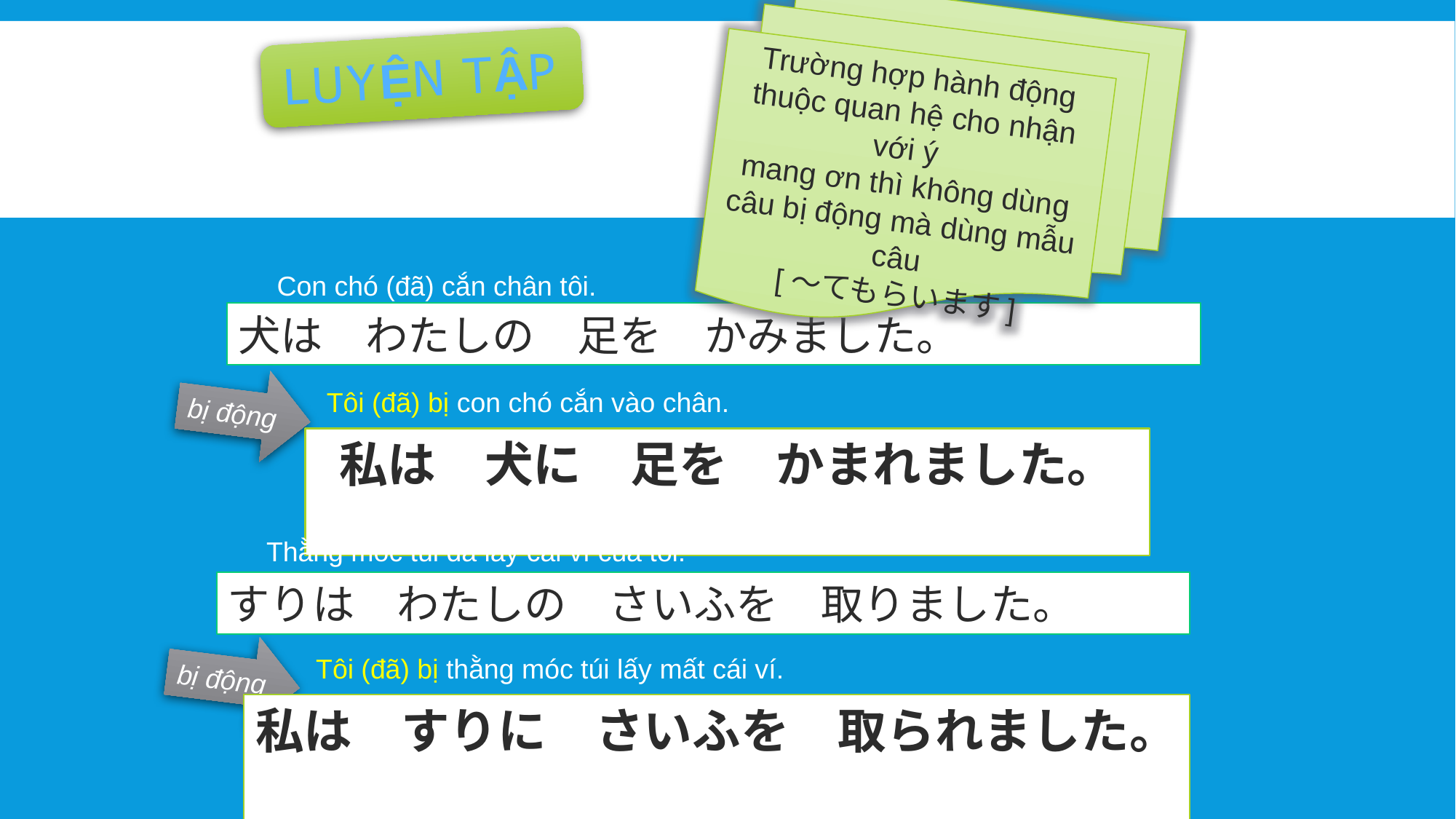

Trường hợp hành động thuộc quan hệ cho nhận với ý
mang ơn thì không dùng câu bị động mà dùng mẫu câu
 [～てもらいます]
LUYỆN TẬP
Con chó (đã) cắn chân tôi.
犬は　わたしの　足を　かみました。
bị động
Tôi (đã) bị con chó cắn vào chân.
私は　犬に　足を　かまれました。
Thằng móc túi đã lấy cái ví của tôi.
すりは　わたしの　さいふを　取りました。
bị động
Tôi (đã) bị thằng móc túi lấy mất cái ví.
私は　すりに　さいふを　取られました。